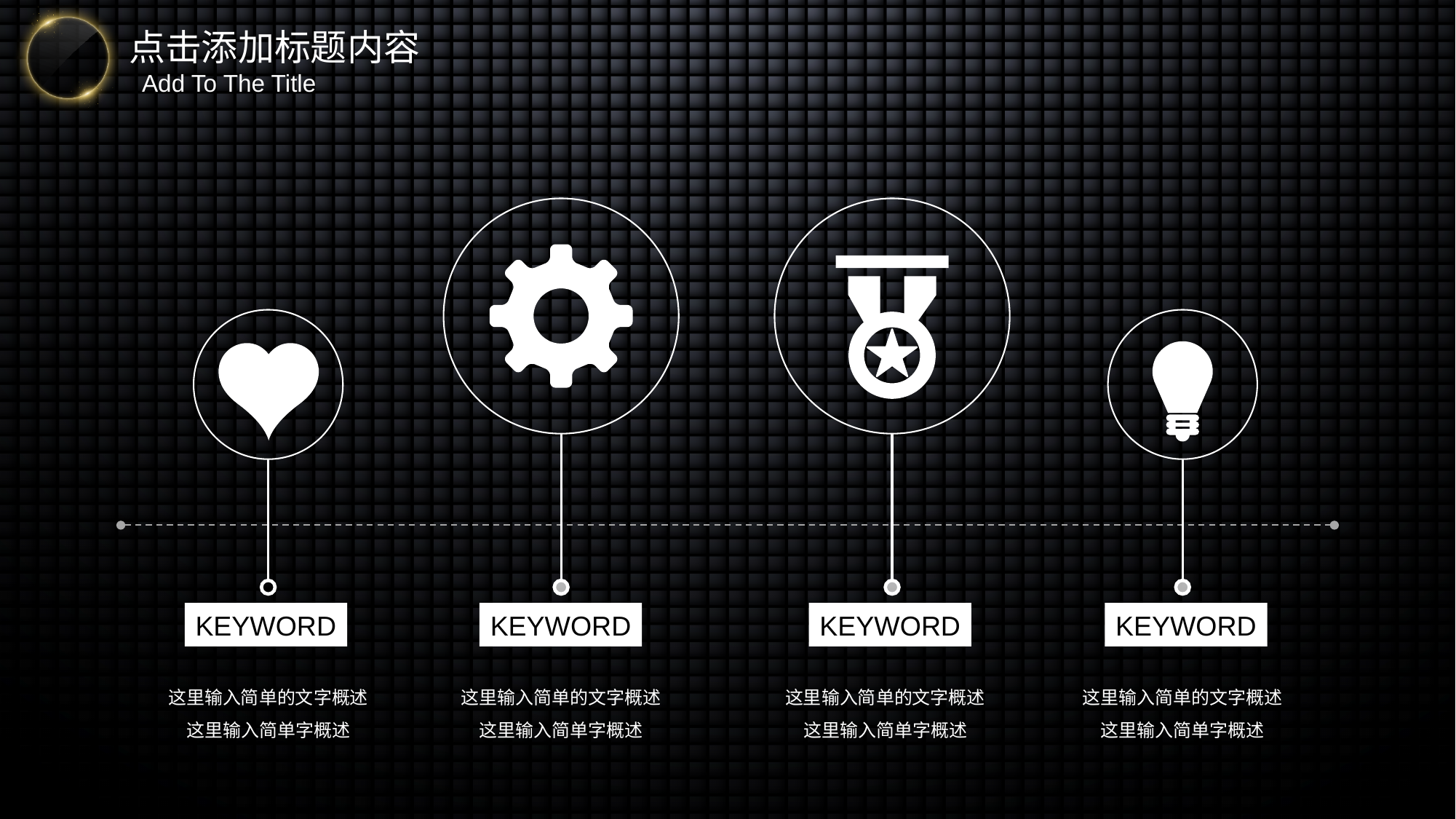

KEYWORD
KEYWORD
KEYWORD
KEYWORD
这里输入简单的文字概述这里输入简单字概述
这里输入简单的文字概述这里输入简单字概述
这里输入简单的文字概述这里输入简单字概述
这里输入简单的文字概述这里输入简单字概述